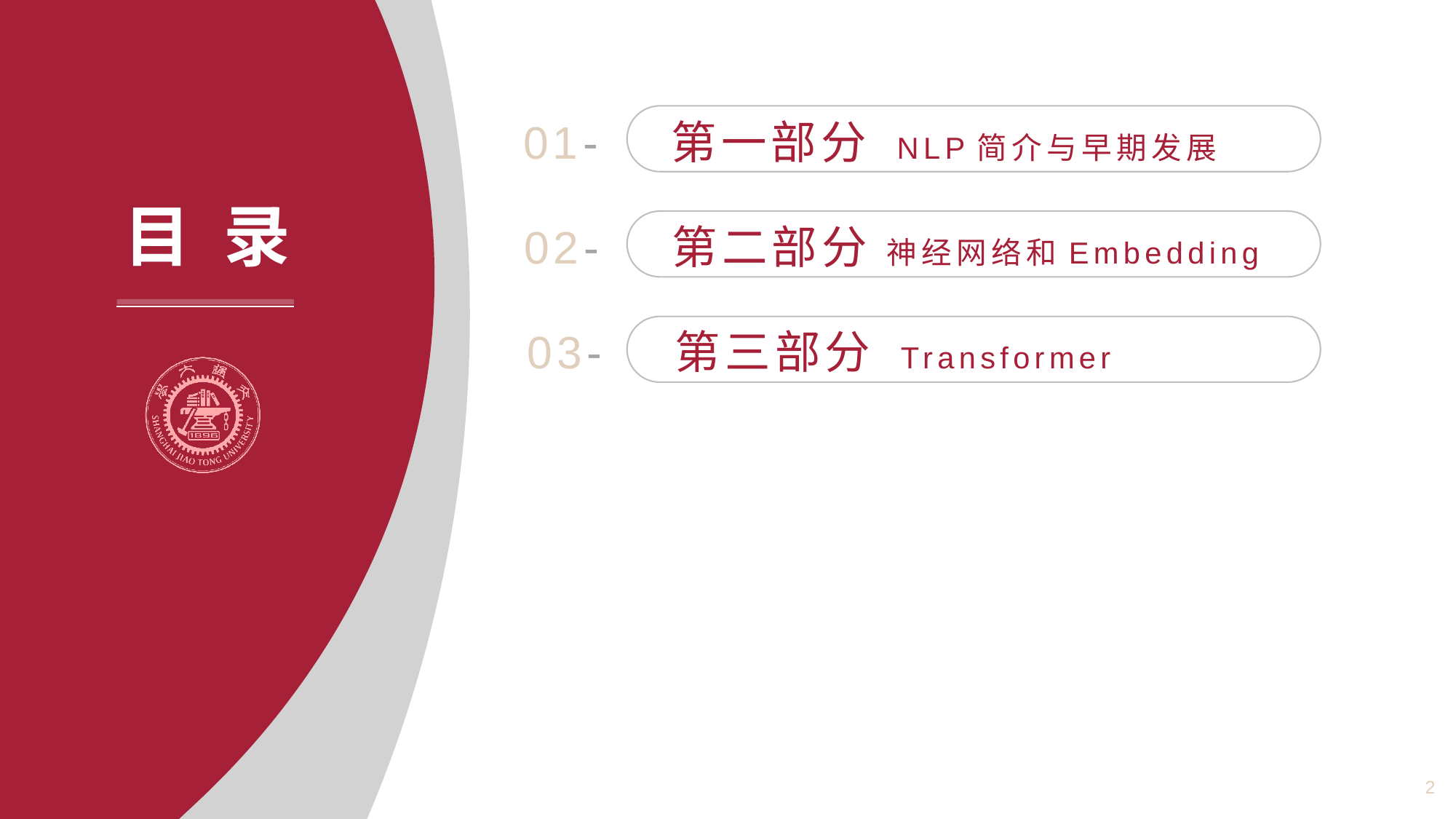

01-
第一部分 NLP简介与早期发展

02-
第二部分 神经网络和Embedding

03-
第三部分 Transformer
2